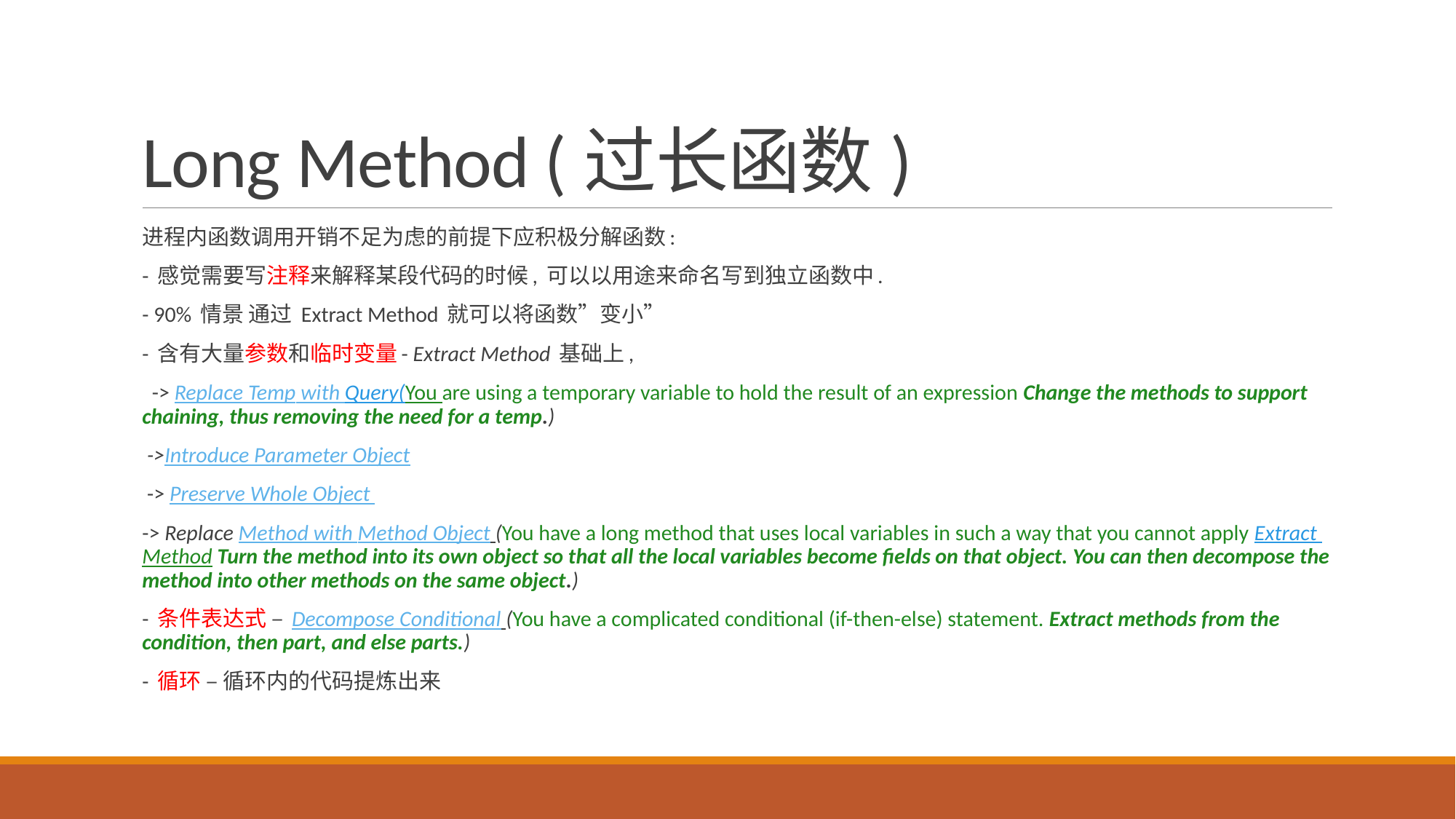

# Long Method (过长函数)
进程内函数调用开销不足为虑的前提下应积极分解函数:
- 感觉需要写注释来解释某段代码的时候, 可以以用途来命名写到独立函数中.
- 90% 情景 通过 Extract Method 就可以将函数”变小”
- 含有大量参数和临时变量- Extract Method 基础上,
  -> Replace Temp with Query(You are using a temporary variable to hold the result of an expression Change the methods to support chaining, thus removing the need for a temp.)
 ->Introduce Parameter Object
 -> Preserve Whole Object
-> Replace Method with Method Object (You have a long method that uses local variables in such a way that you cannot apply Extract Method Turn the method into its own object so that all the local variables become fields on that object. You can then decompose the method into other methods on the same object.)
- 条件表达式 – Decompose Conditional (You have a complicated conditional (if-then-else) statement. Extract methods from the condition, then part, and else parts.)
- 循环 – 循环内的代码提炼出来